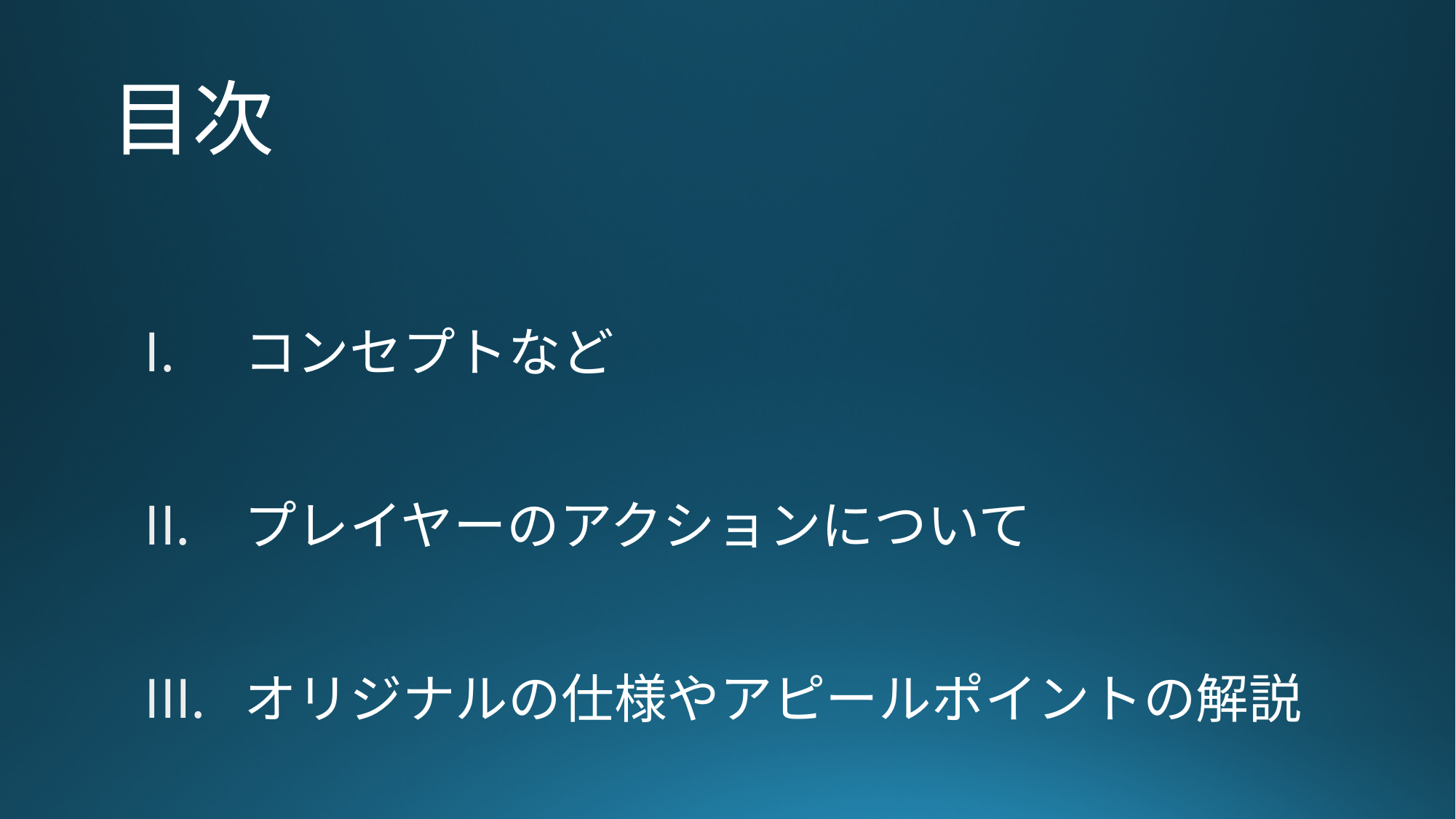

# 目次
コンセプトなど
プレイヤーのアクションについて
オリジナルの仕様やアピールポイントの解説